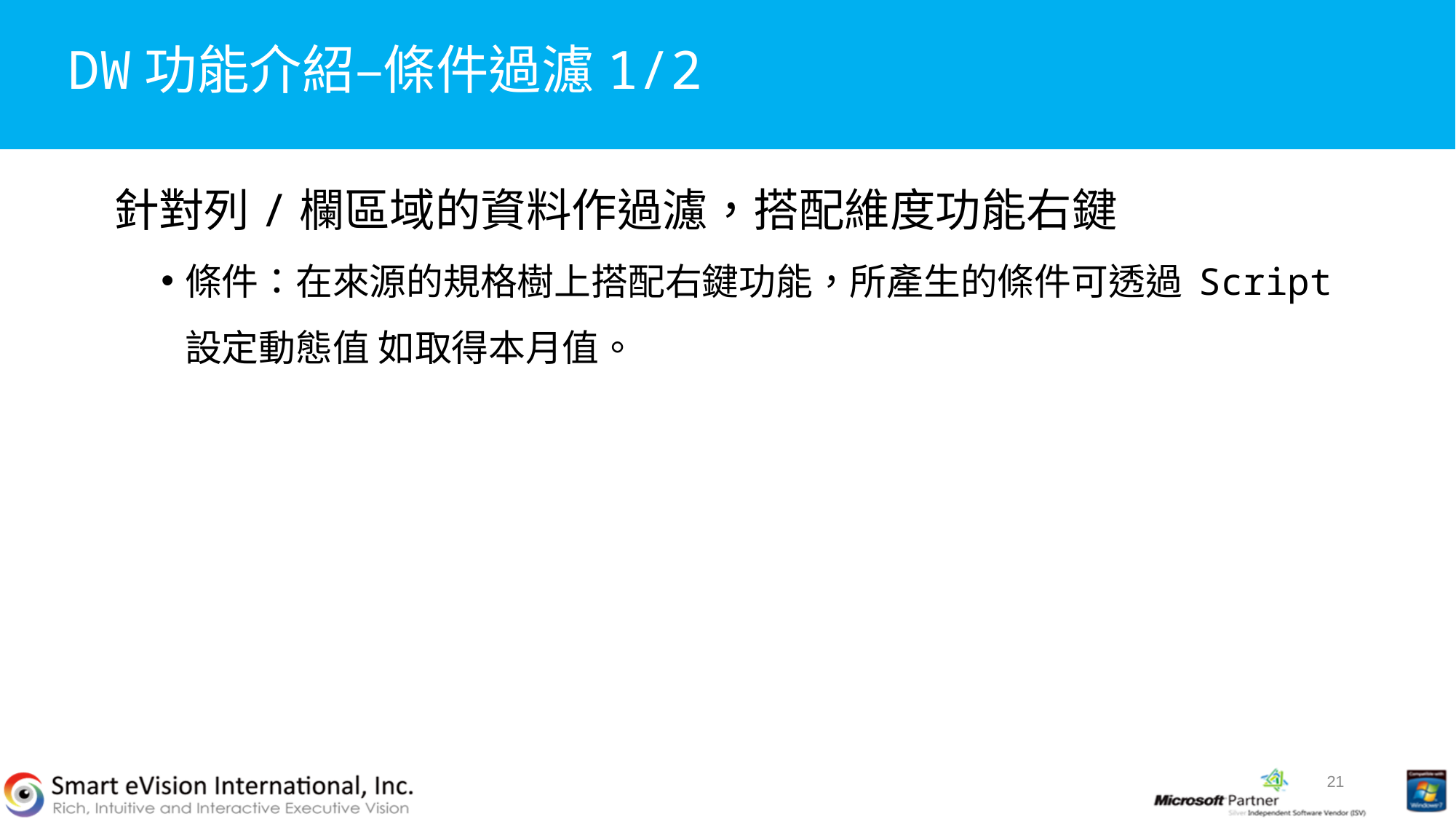

# DW功能介紹–條件過濾1/2
針對列/欄區域的資料作過濾，搭配維度功能右鍵
條件：在來源的規格樹上搭配右鍵功能，所產生的條件可透過 Script 設定動態值 如取得本月值。

21